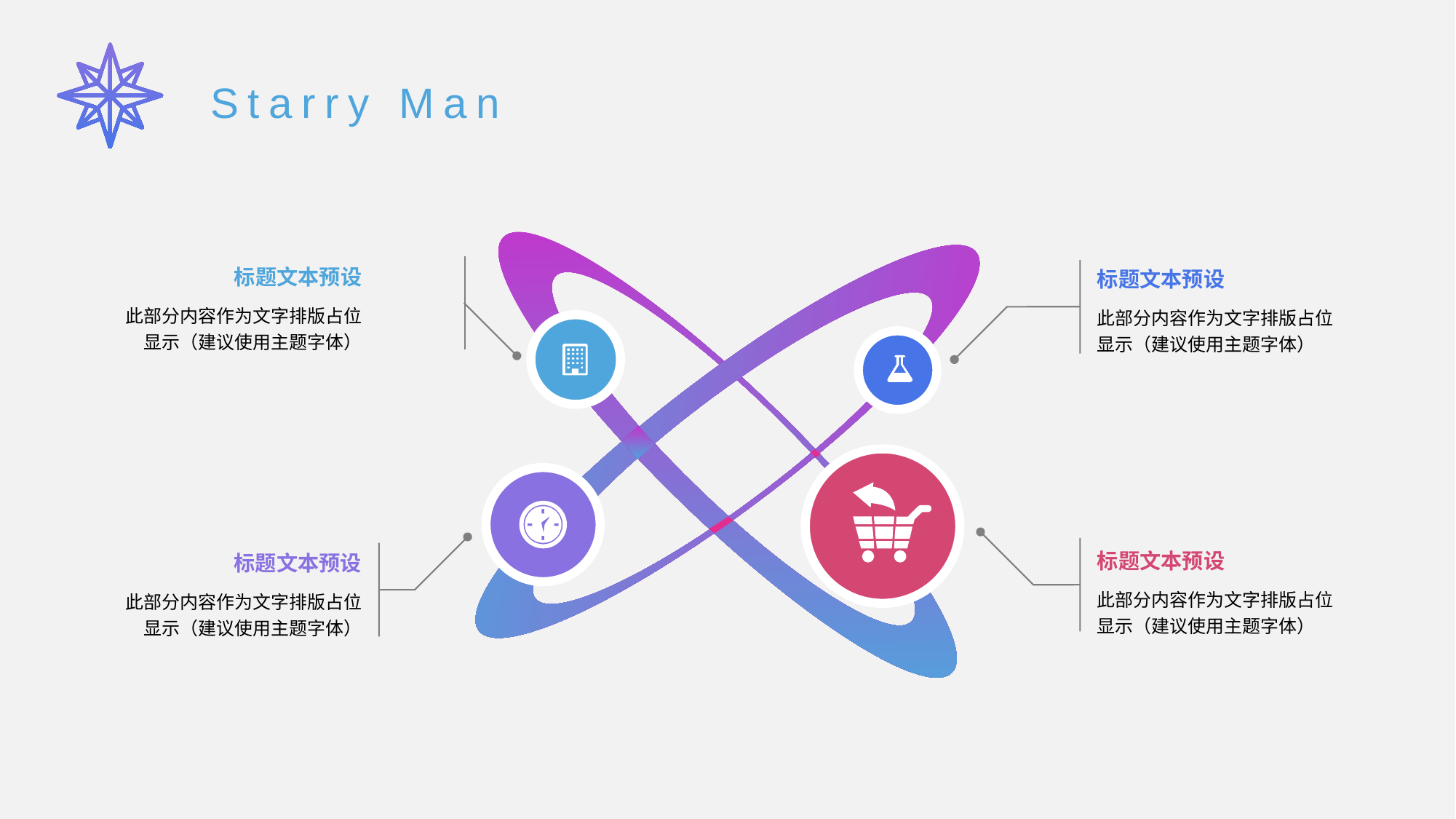

Starry Man

标题文本预设
此部分内容作为文字排版占位显示（建议使用主题字体）

标题文本预设
此部分内容作为文字排版占位显示（建议使用主题字体）

标题文本预设
此部分内容作为文字排版占位显示（建议使用主题字体）

标题文本预设
此部分内容作为文字排版占位显示（建议使用主题字体）